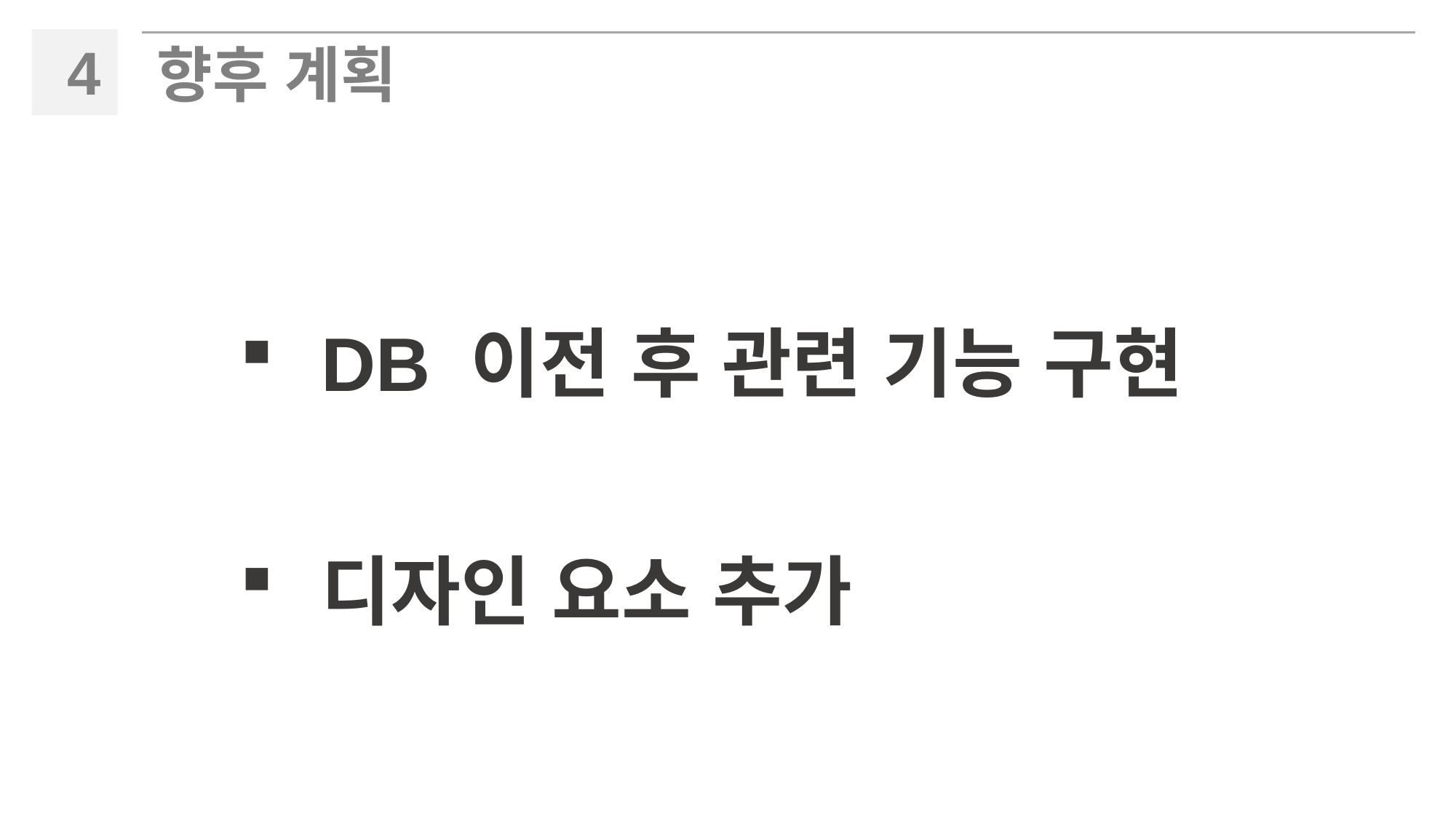

4

향후 계획
DB 이전 후 관련 기능 구현
디자인 요소 추가